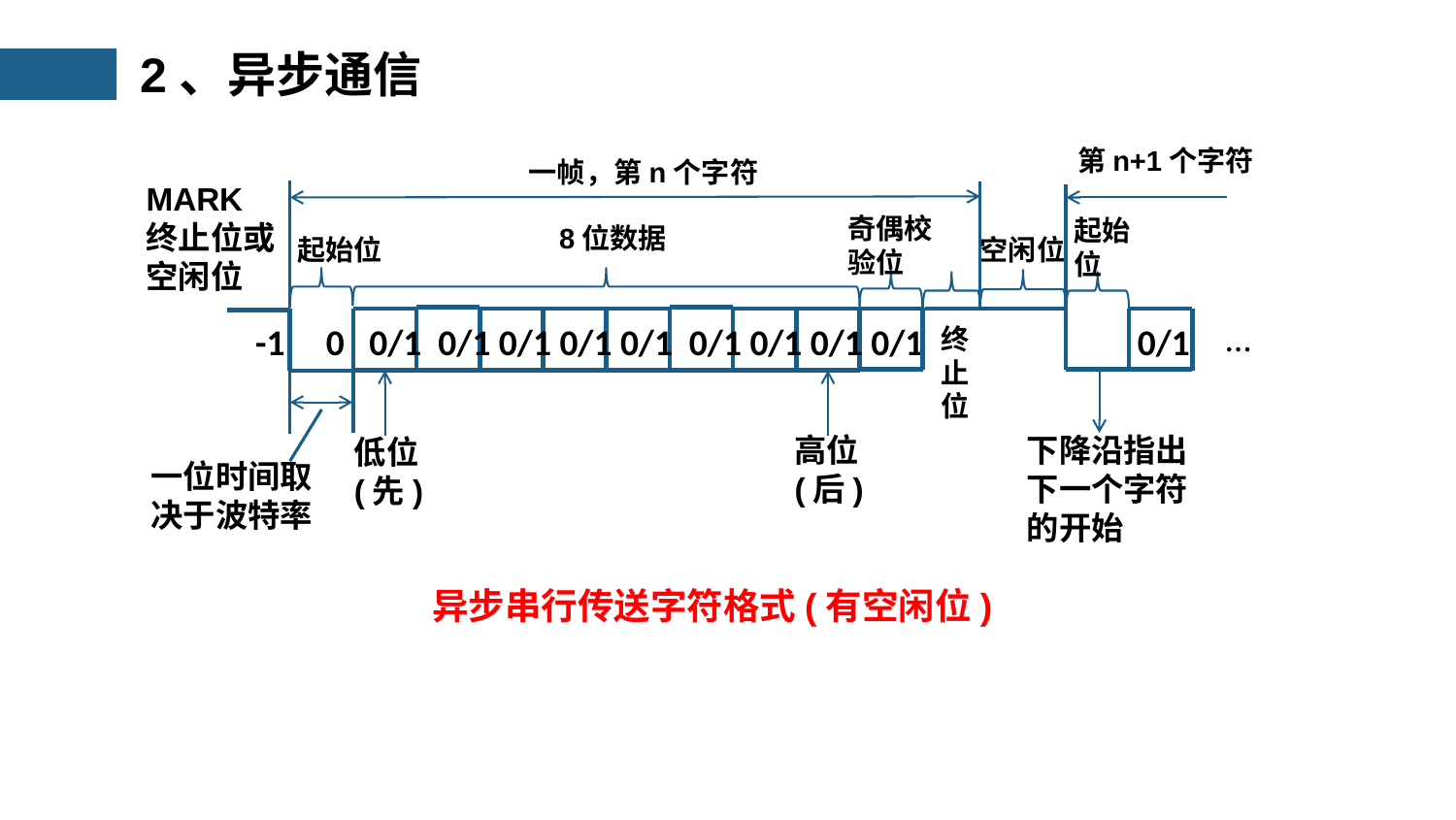

2、异步通信
第n+1个字符
一帧，第n个字符
MARK
终止位或空闲位
奇偶校验位
起始位
8位数据
起始位
空闲位

-1     0   0/1  0/1 0/1 0/1 0/1  0/1 0/1 0/1 0/1                          0/1
…
终止位
下降沿指出下一个字符的开始
低位(先)
高位(后)
一位时间取决于波特率
异步串行传送字符格式(有空闲位)